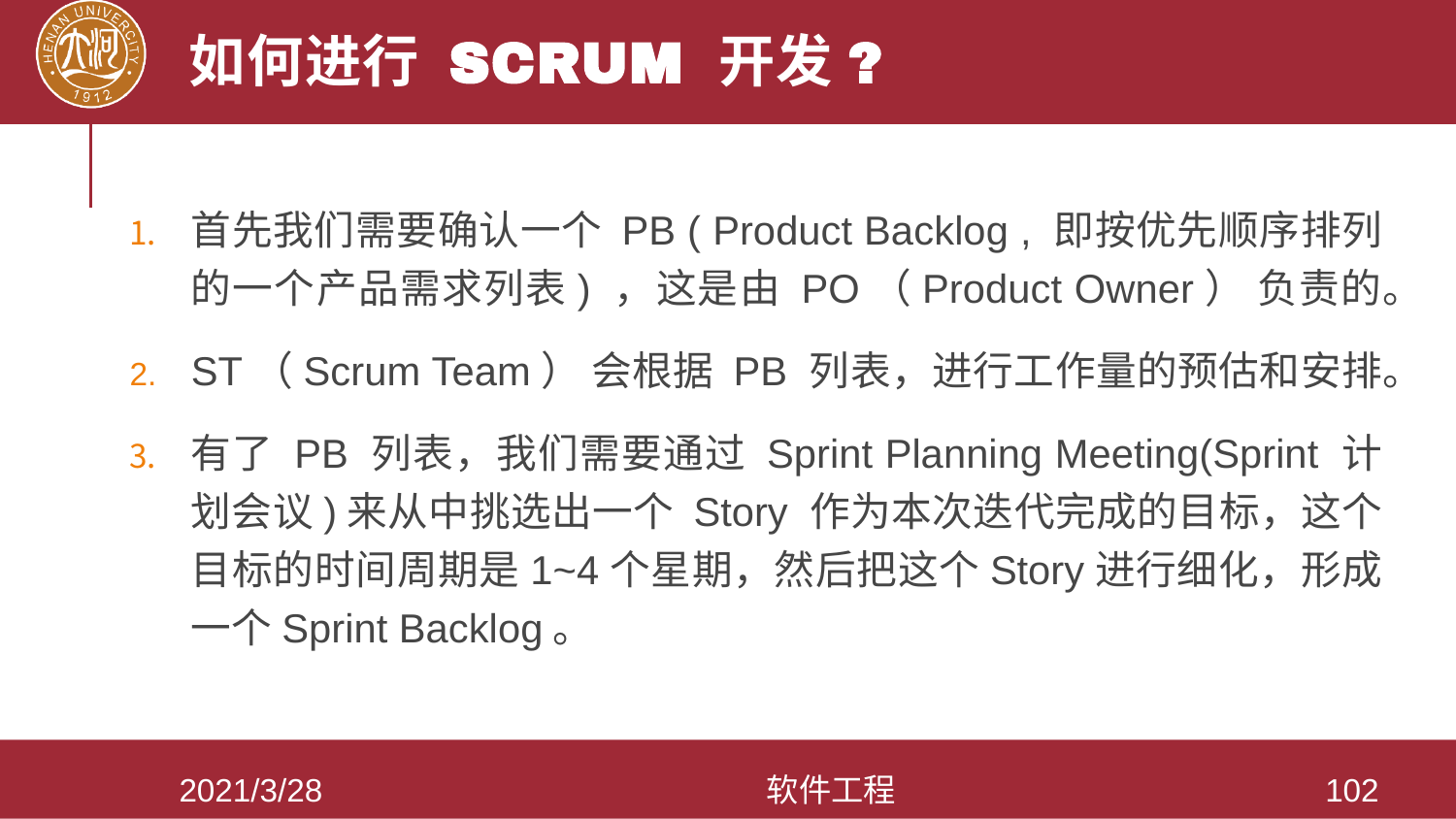

# 如何进行 Scrum 开发?
首先我们需要确认一个 PB ( Product Backlog , 即按优先顺序排列的一个产品需求列表) ，这是由 PO（Product Owner） 负责的。
ST（Scrum Team） 会根据 PB 列表，进行工作量的预估和安排。
有了 PB 列表，我们需要通过 Sprint Planning Meeting(Sprint 计划会议)来从中挑选出一个 Story 作为本次迭代完成的目标，这个目标的时间周期是1~4个星期，然后把这个Story进行细化，形成一个Sprint Backlog。
2021/3/28
软件工程
102